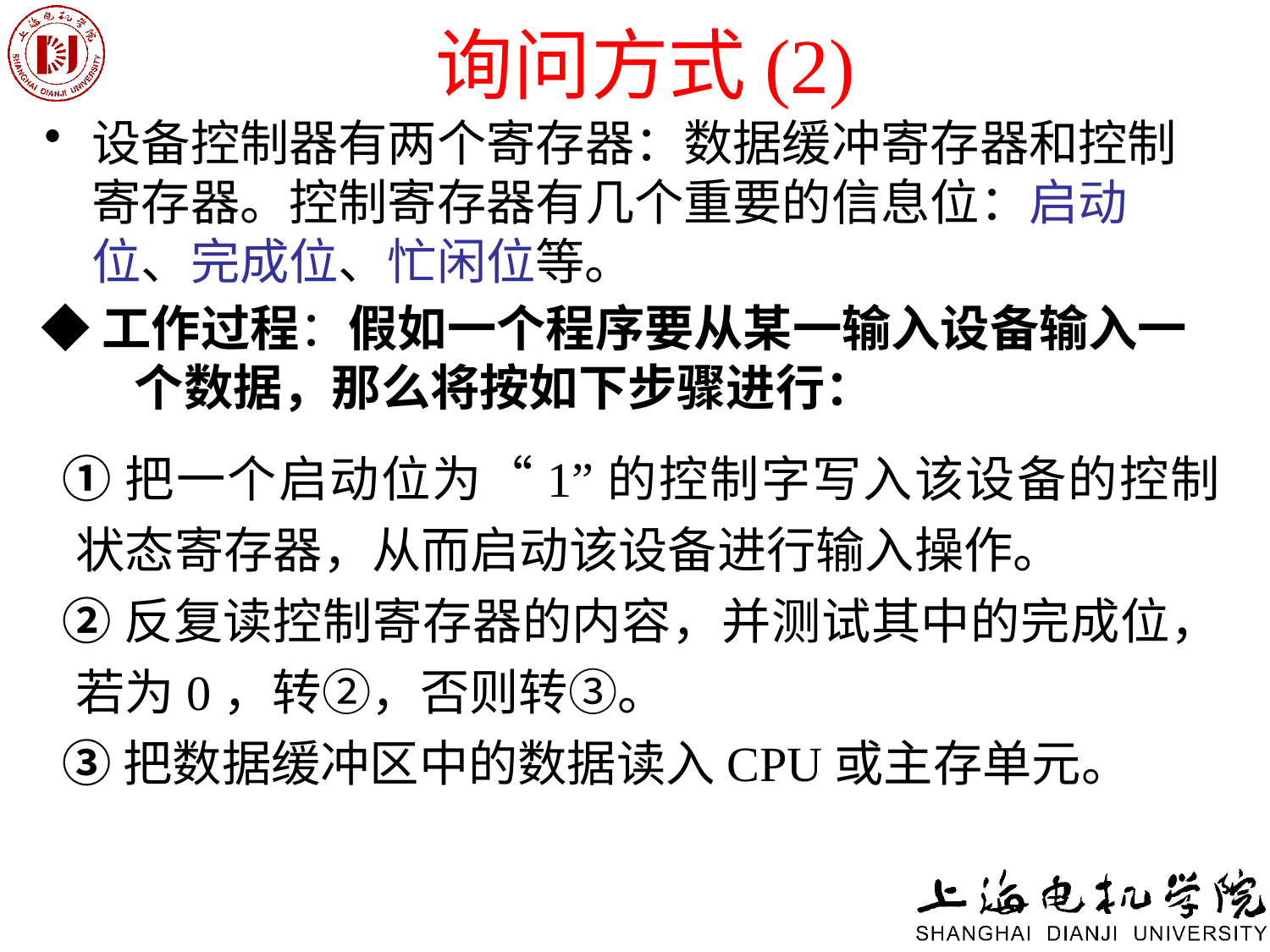

# 询问方式(2)
设备控制器有两个寄存器：数据缓冲寄存器和控制寄存器。控制寄存器有几个重要的信息位：启动位、完成位、忙闲位等。
◆工作过程：假如一个程序要从某一输入设备输入一个数据，那么将按如下步骤进行：
①把一个启动位为“1”的控制字写入该设备的控制状态寄存器，从而启动该设备进行输入操作。
②反复读控制寄存器的内容，并测试其中的完成位，若为0，转②，否则转③。
③把数据缓冲区中的数据读入CPU或主存单元。